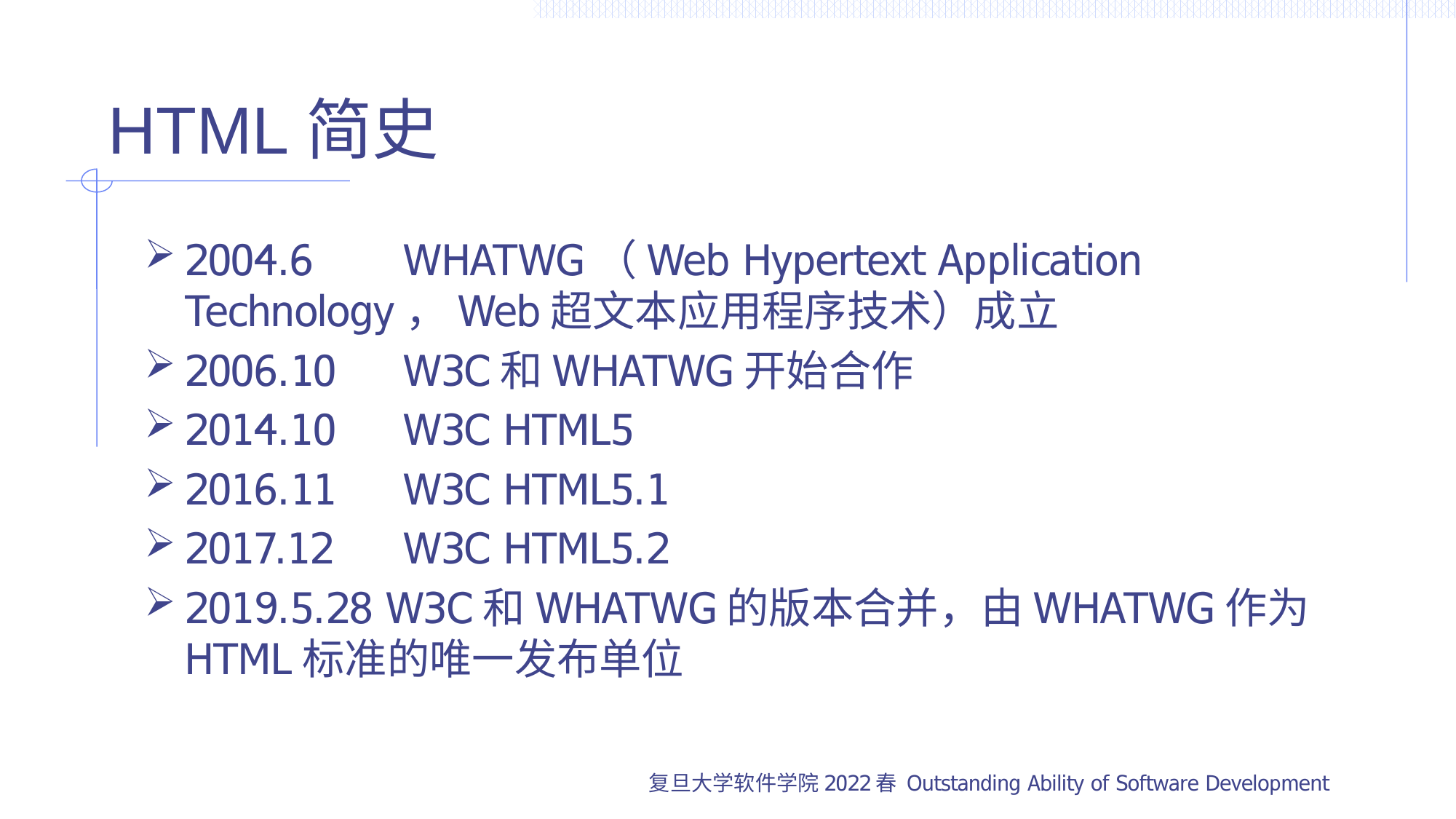

# HTML简史
2004.6	WHATWG（Web Hypertext Application Technology，Web超文本应用程序技术）成立
2006.10	W3C和WHATWG开始合作
2014.10	W3C HTML5
2016.11	W3C HTML5.1
2017.12	W3C HTML5.2
2019.5.28 W3C和WHATWG的版本合并，由WHATWG作为HTML标准的唯一发布单位